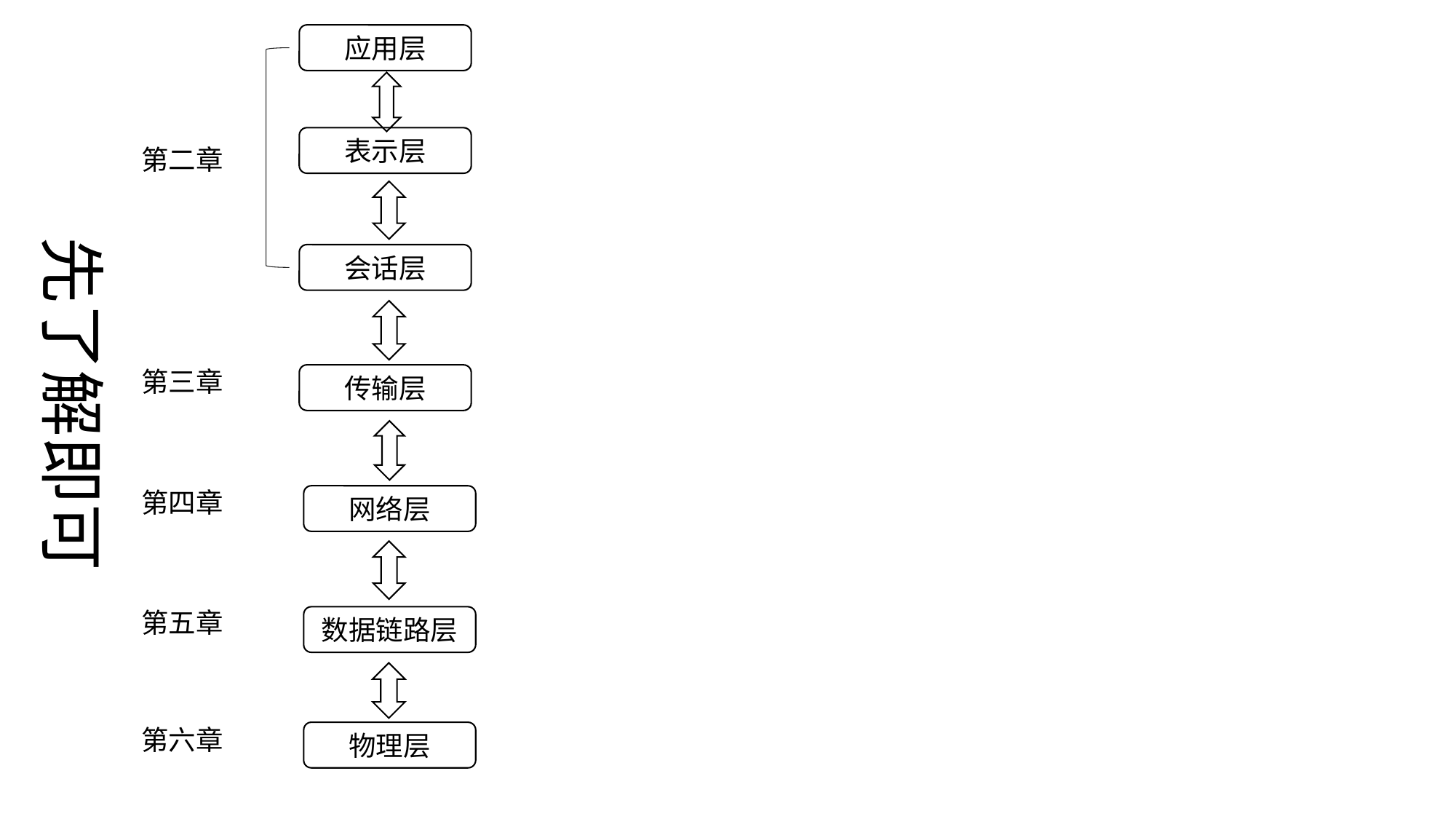

应用层

表示层
第二章

先了解即可
会话层

第三章
传输层

第四章
网络层

第五章
数据链路层

第六章
物理层